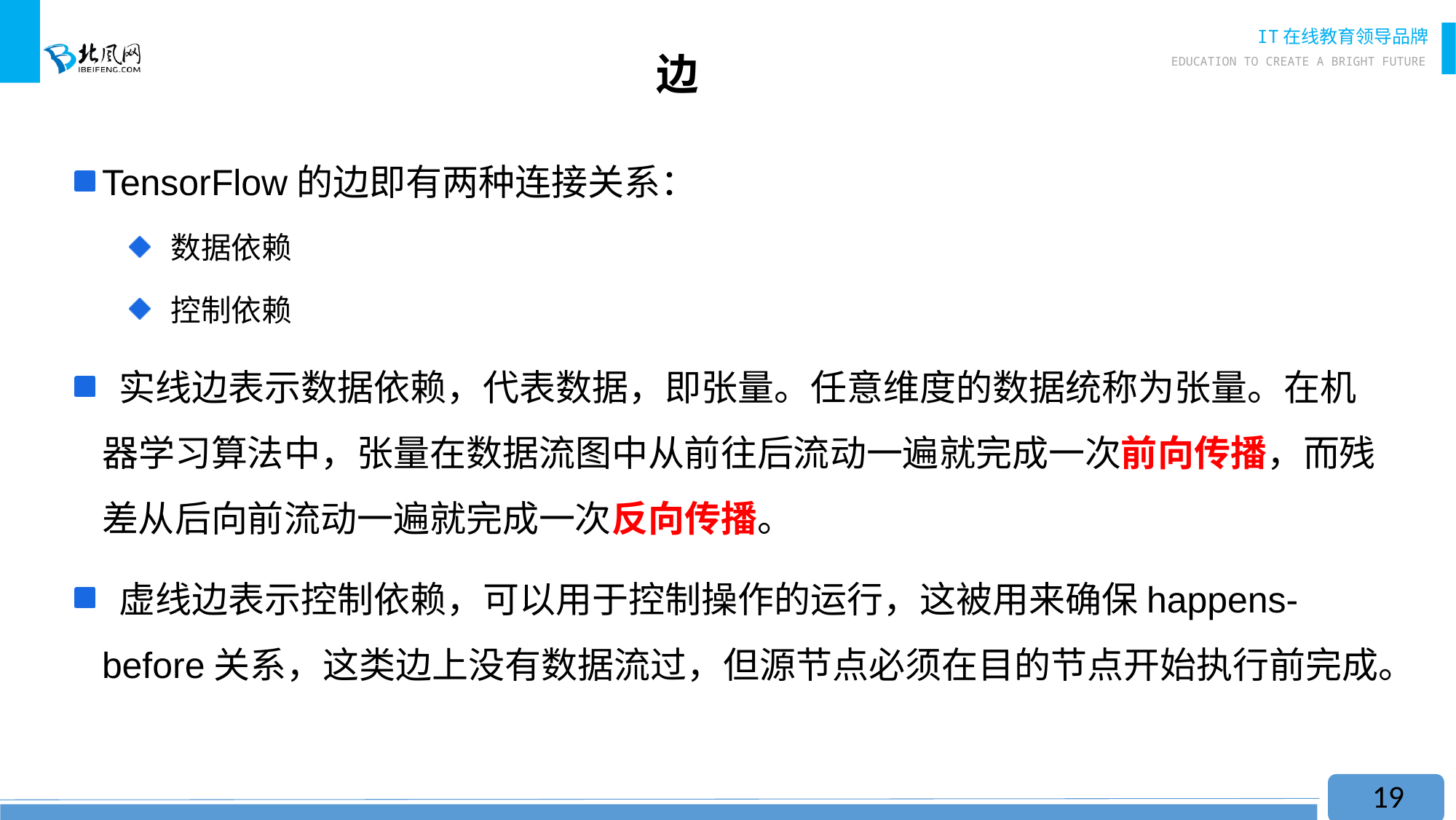

# 边
TensorFlow的边即有两种连接关系：
 数据依赖
 控制依赖
 实线边表示数据依赖，代表数据，即张量。任意维度的数据统称为张量。在机器学习算法中，张量在数据流图中从前往后流动一遍就完成一次前向传播，而残差从后向前流动一遍就完成一次反向传播。
 虚线边表示控制依赖，可以用于控制操作的运行，这被用来确保happens-before关系，这类边上没有数据流过，但源节点必须在目的节点开始执行前完成。